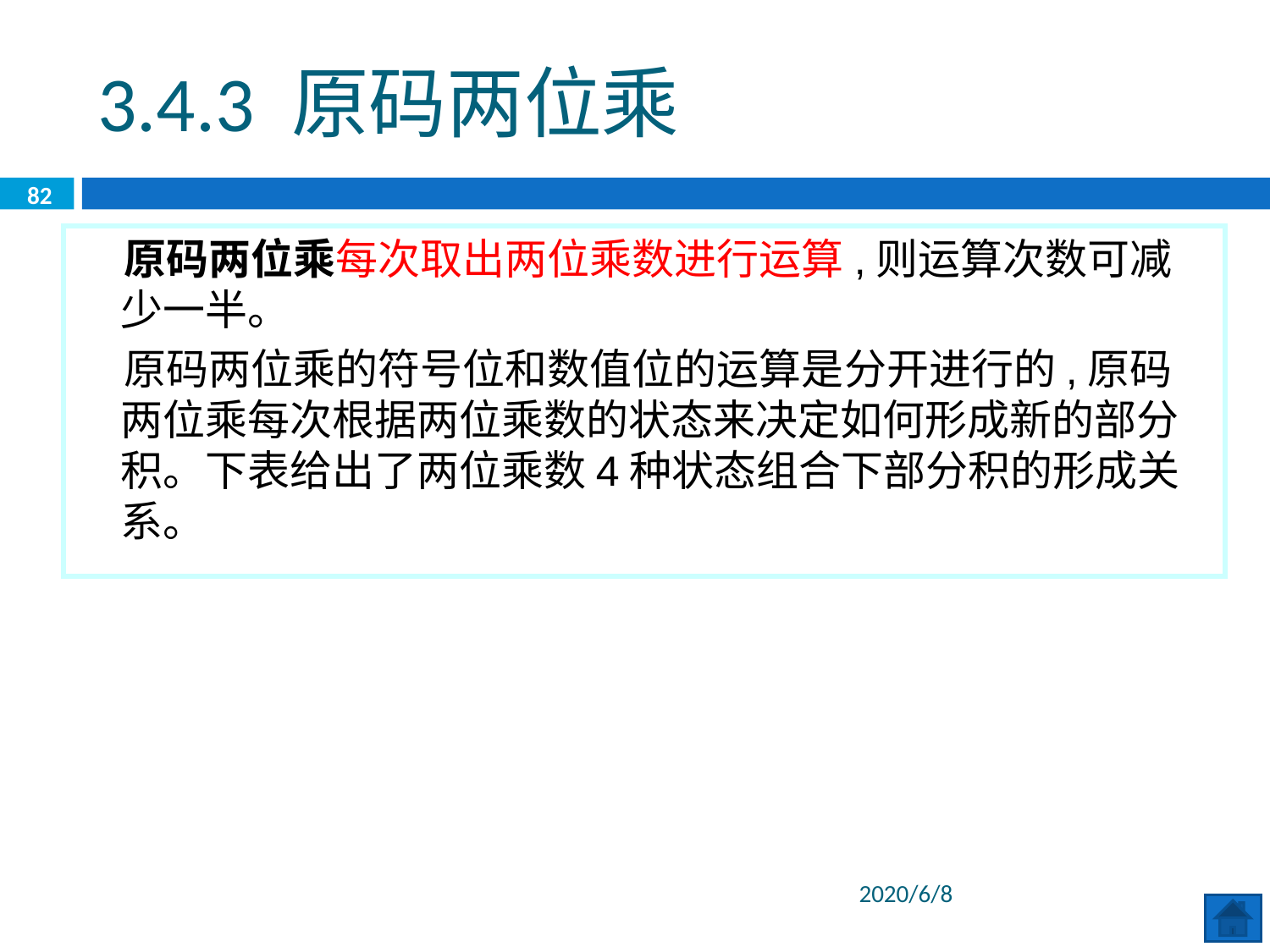

3.4.3 原码两位乘
82
    原码两位乘每次取出两位乘数进行运算,则运算次数可减少一半。
    原码两位乘的符号位和数值位的运算是分开进行的,原码两位乘每次根据两位乘数的状态来决定如何形成新的部分积。下表给出了两位乘数4种状态组合下部分积的形成关系。
2020/6/8